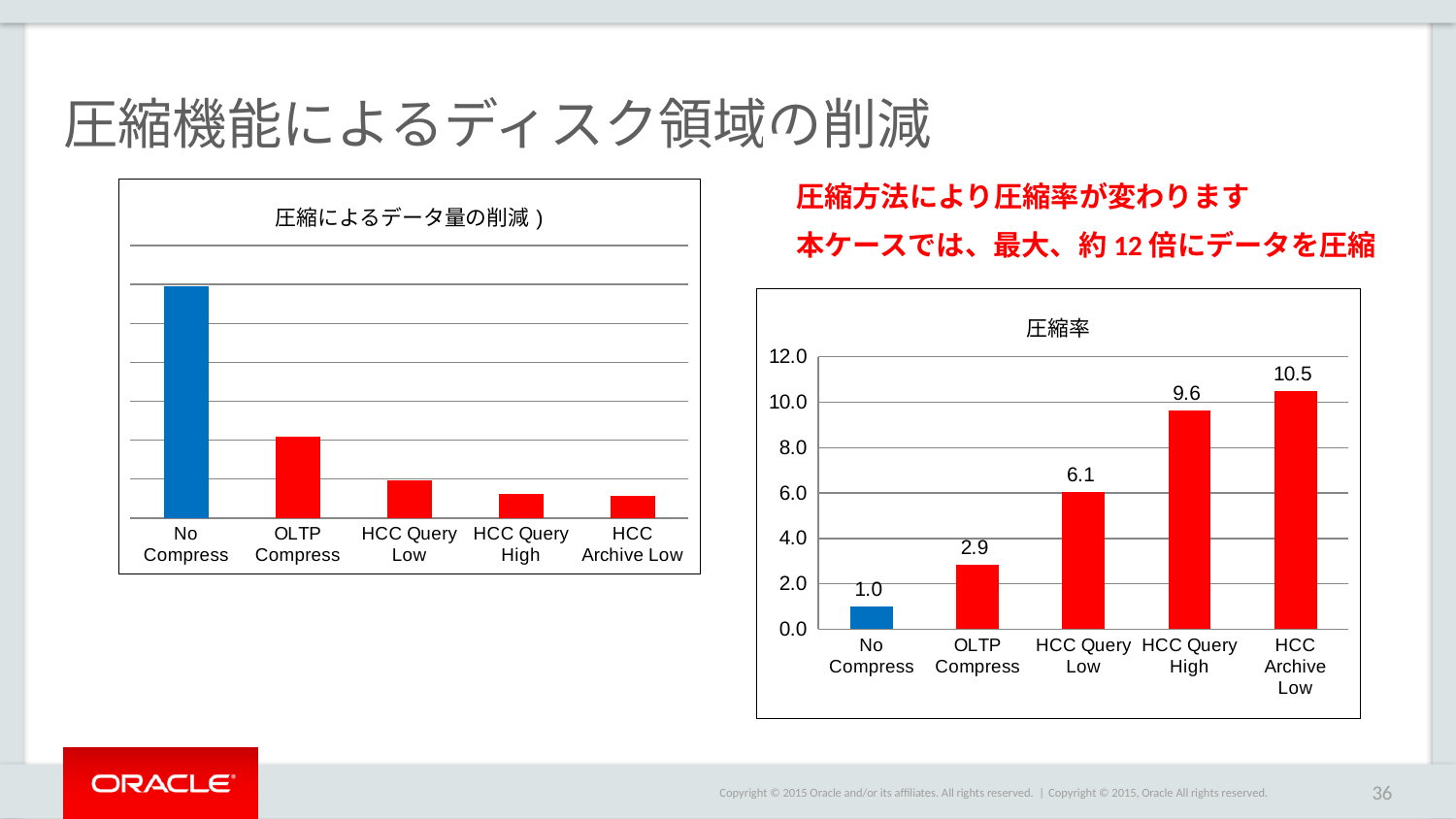

# 圧縮機能によるディスク領域の削減

圧縮方法により圧縮率が変わります
本ケースでは、最大、約12倍にデータを圧縮

### Chart: 圧縮によるデータ量の削減)

| Category | Size（MB) |
|---|---|
| No Compress | 297194.0 |
| OLTP Compress | 103896.0 |
| HCC Query Low | 48992.0 |
| HCC Query High | 30840.0 |
| HCC Archive Low | 28300.0 |

### Chart: 圧縮率

| Category | Size Reduction Factor |
|---|---|
| No Compress | 1.0 |
| OLTP Compress | 2.8604951104950977 |
| HCC Query Low | 6.0661740692356885 |
| HCC Query High | 9.636640726329443 |
| HCC Archive Low | 10.501554770318021 |
Copyright © 2015, Oracle All rights reserved.
36